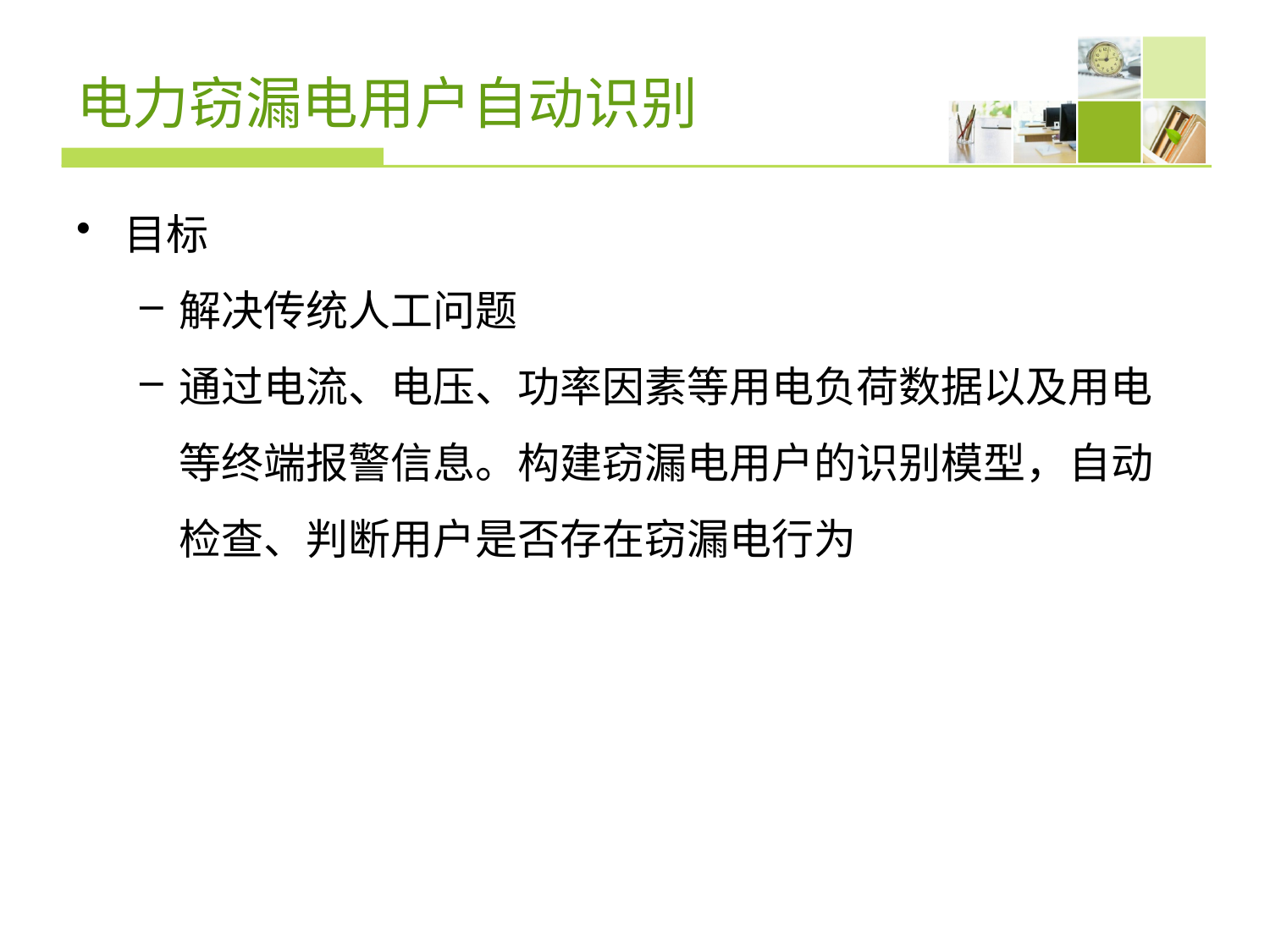

# 电力窃漏电用户自动识别
目标
解决传统人工问题
通过电流、电压、功率因素等用电负荷数据以及用电等终端报警信息。构建窃漏电用户的识别模型，自动检查、判断用户是否存在窃漏电行为